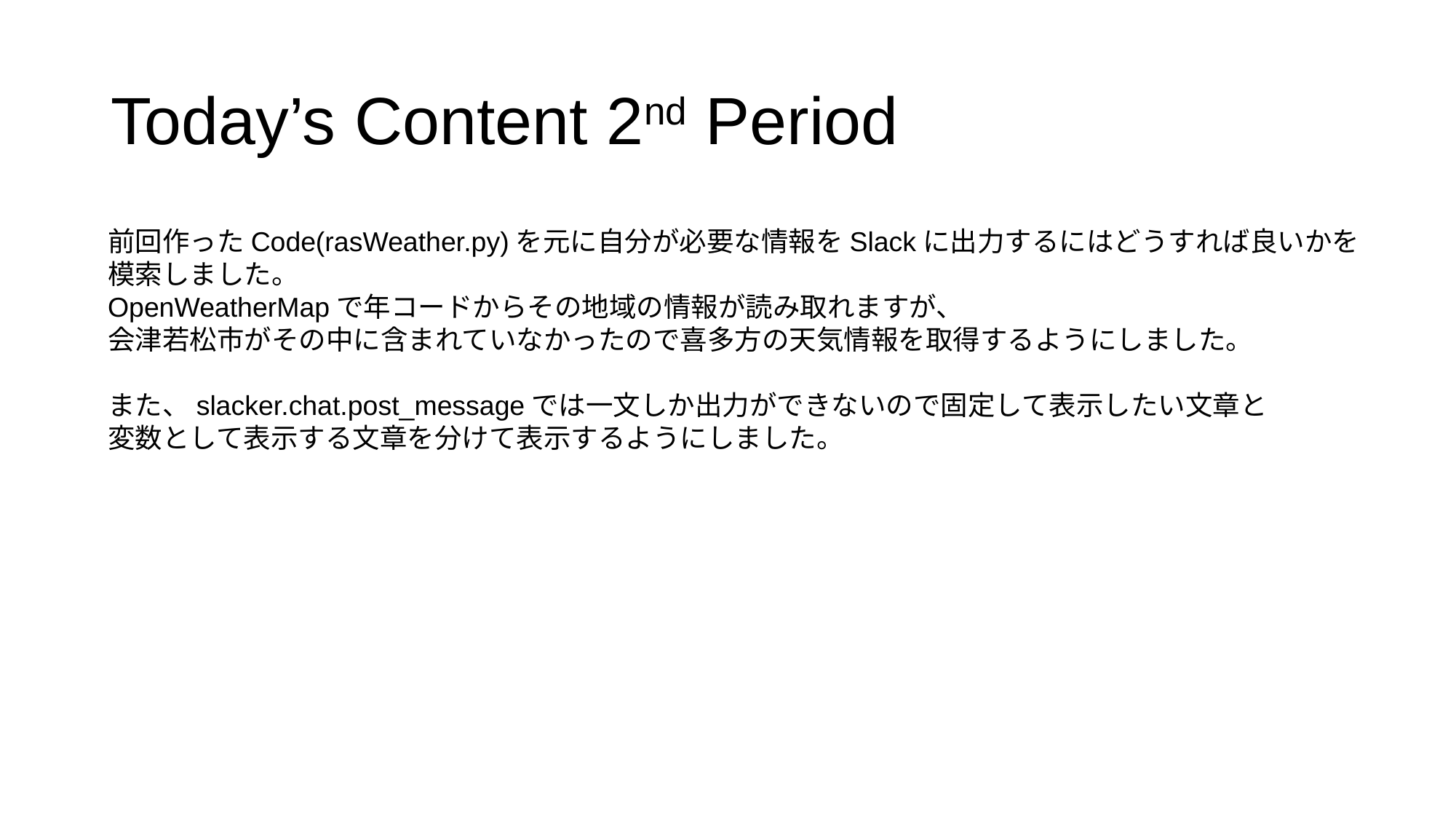

# Today’s Content 2nd Period
前回作ったCode(rasWeather.py)を元に自分が必要な情報をSlackに出力するにはどうすれば良いかを
模索しました。
OpenWeatherMapで年コードからその地域の情報が読み取れますが、
会津若松市がその中に含まれていなかったので喜多方の天気情報を取得するようにしました。

また、slacker.chat.post_messageでは一文しか出力ができないので固定して表示したい文章と
変数として表示する文章を分けて表示するようにしました。